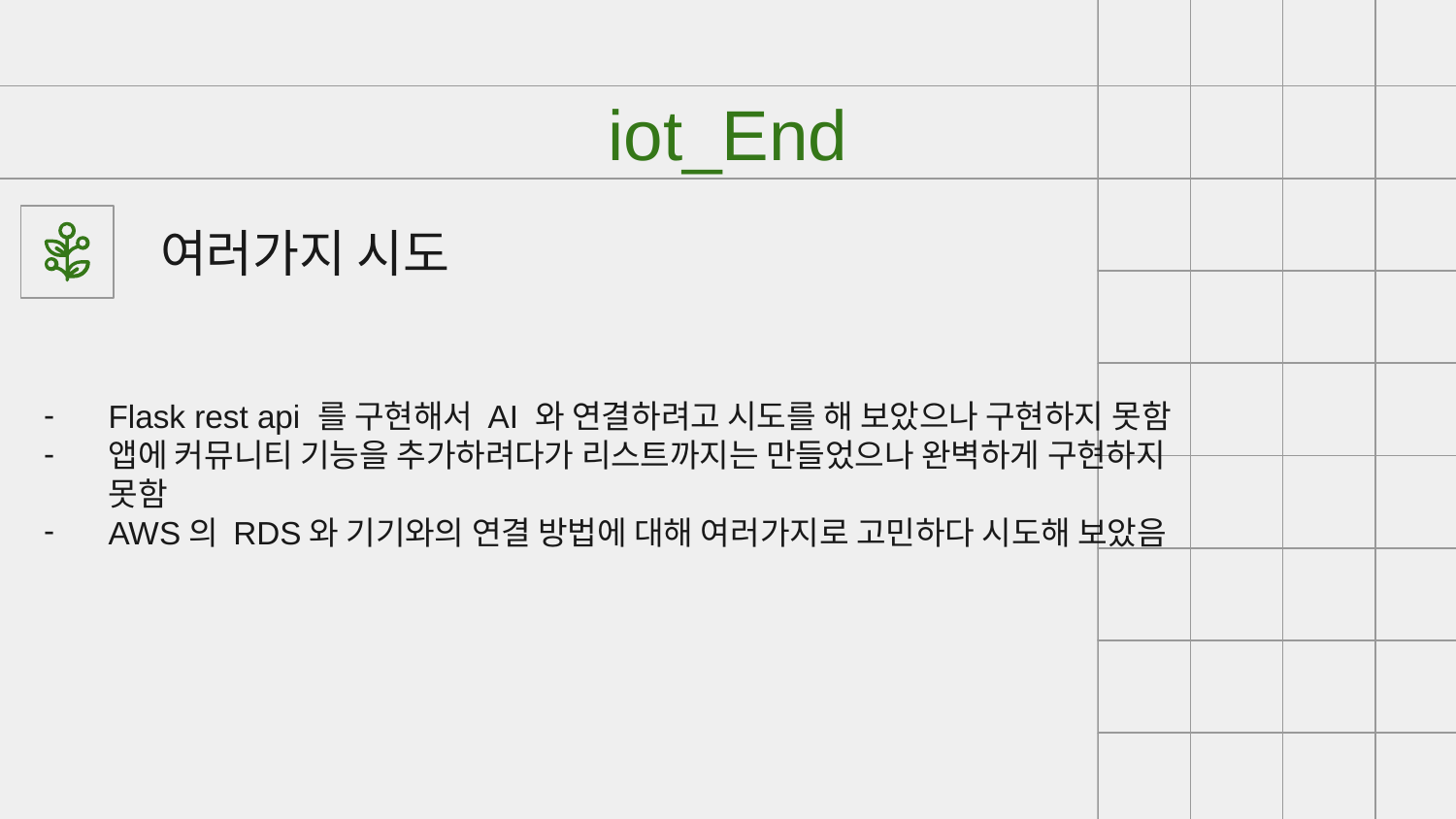

# iot_End

여러가지 시도

Flask rest api 를 구현해서 AI 와 연결하려고 시도를 해 보았으나 구현하지 못함
앱에 커뮤니티 기능을 추가하려다가 리스트까지는 만들었으나 완벽하게 구현하지 못함
AWS의 RDS와 기기와의 연결 방법에 대해 여러가지로 고민하다 시도해 보았음